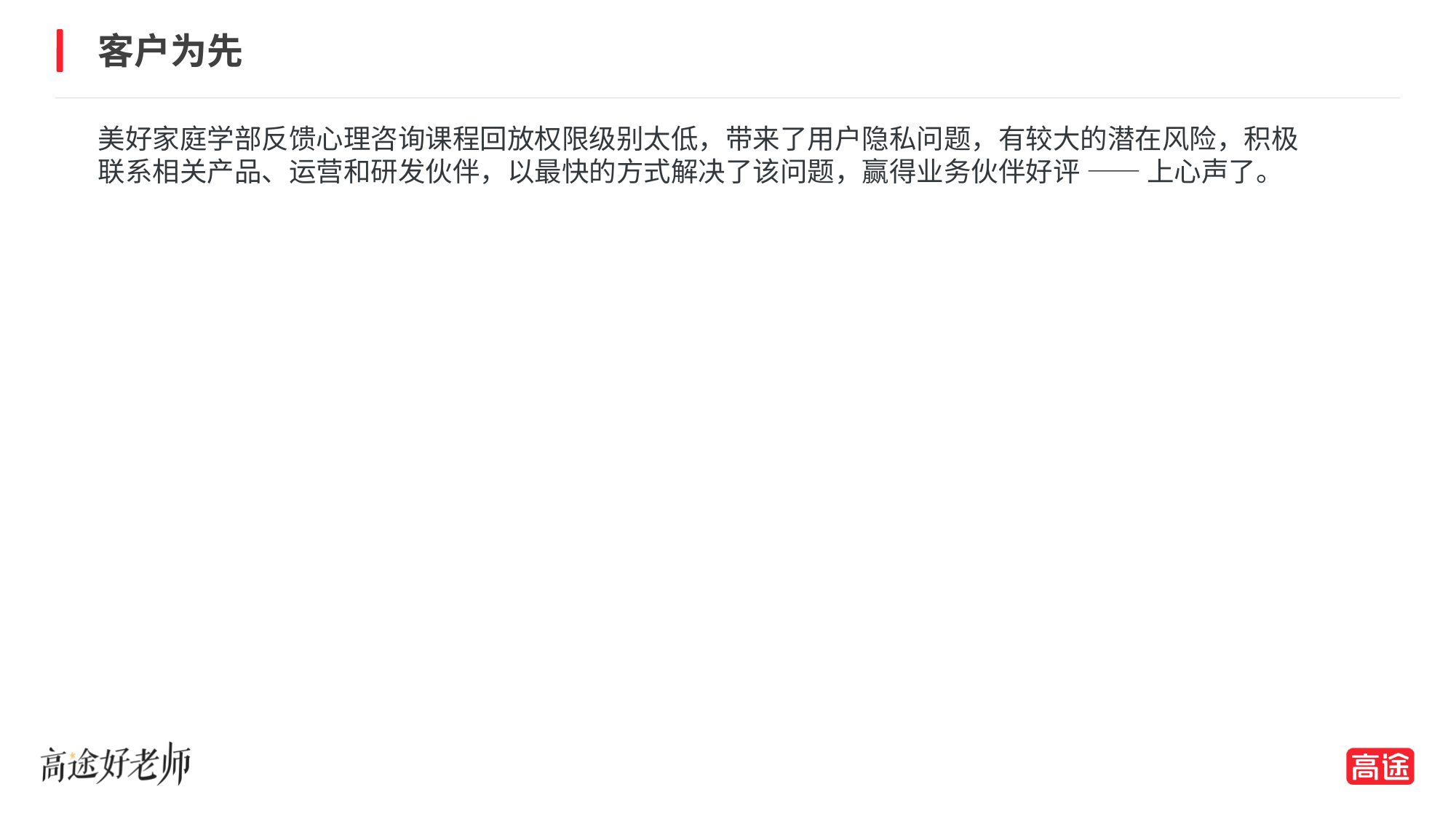

客户为先
美好家庭学部反馈心理咨询课程回放权限级别太低，带来了用户隐私问题，有较大的潜在风险，积极联系相关产品、运营和研发伙伴，以最快的方式解决了该问题，赢得业务伙伴好评 —— 上心声了。